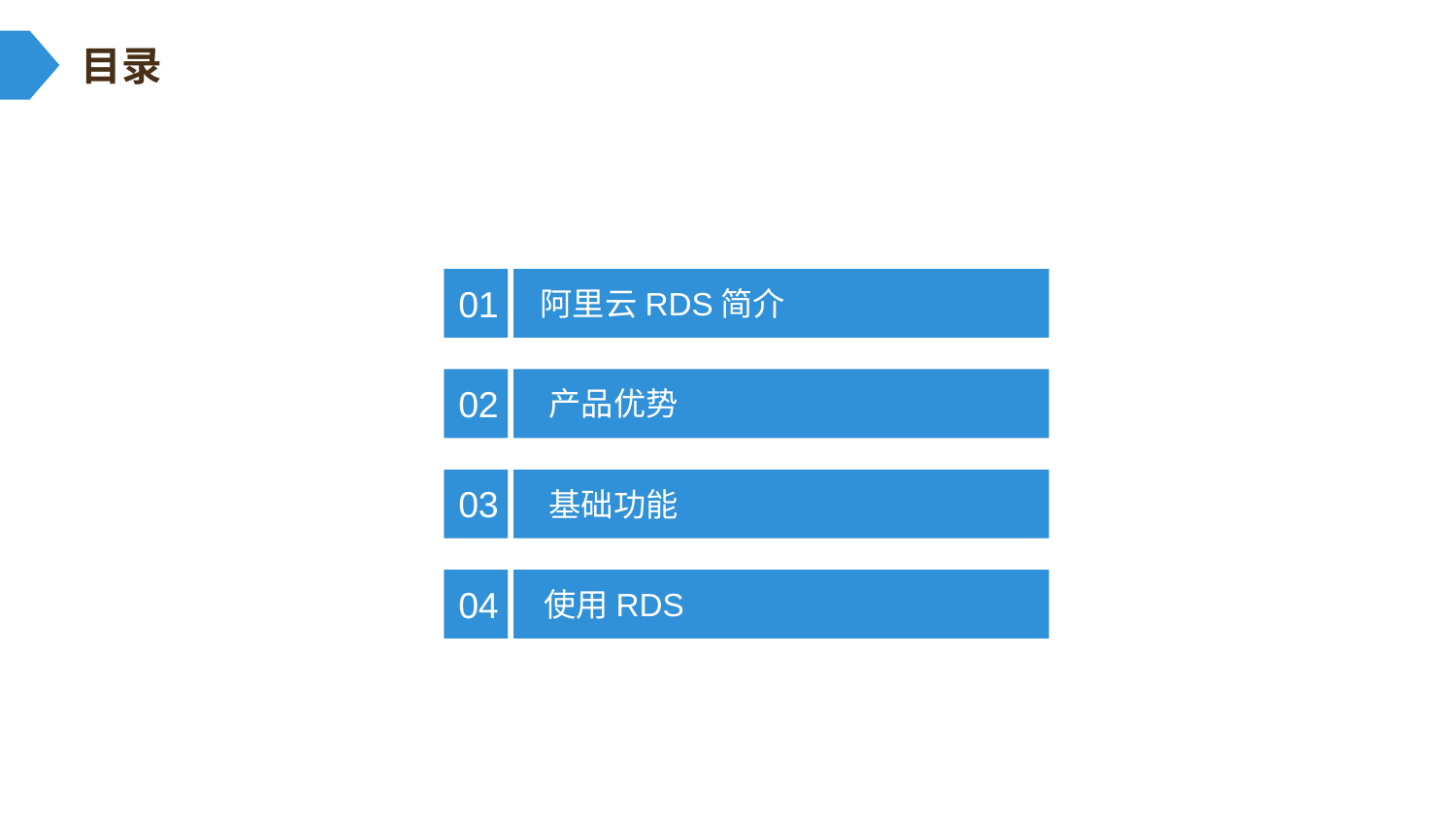

目录

阿里云RDS简介
01

产品优势
02

基础功能
03

使用RDS
04